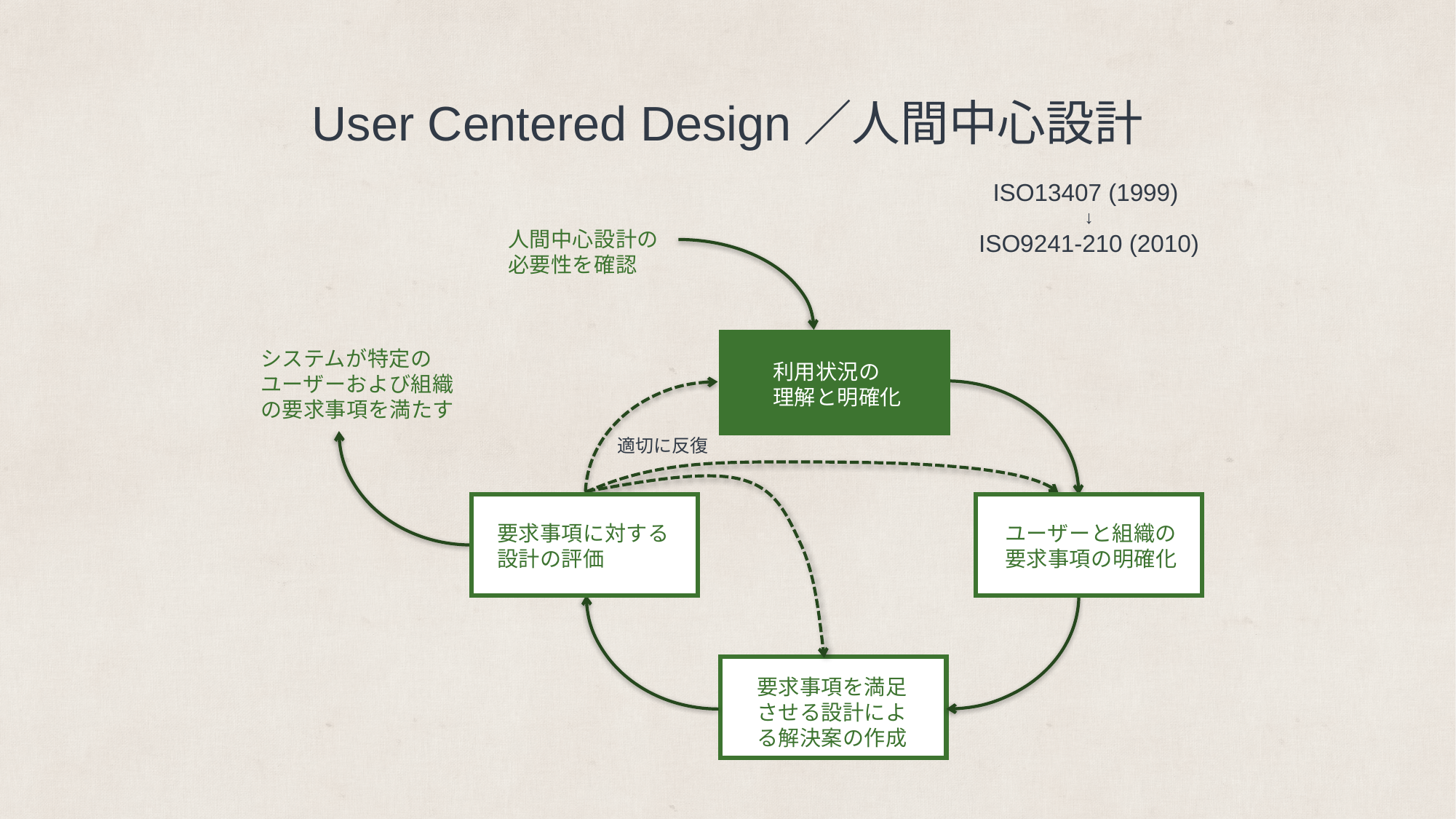

User Centered Design／人間中心設計
ISO13407 (1999)
↓
ISO9241-210 (2010)
人間中心設計の必要性を確認

利用状況の
理解と明確化

利用状況の
理解と明確化
システムが特定のユーザーおよび組織の要求事項を満たす

適切に反復

ユーザーと組織の要求事項の明確化

ユーザーと組織の要求事項の明確化

ユーザーと組織の要求事項の明確化

要求事項に対する設計の評価

要求事項に対する設計の評価

要求事項に対する設計の評価

要求事項を満足させる設計による解決案の作成